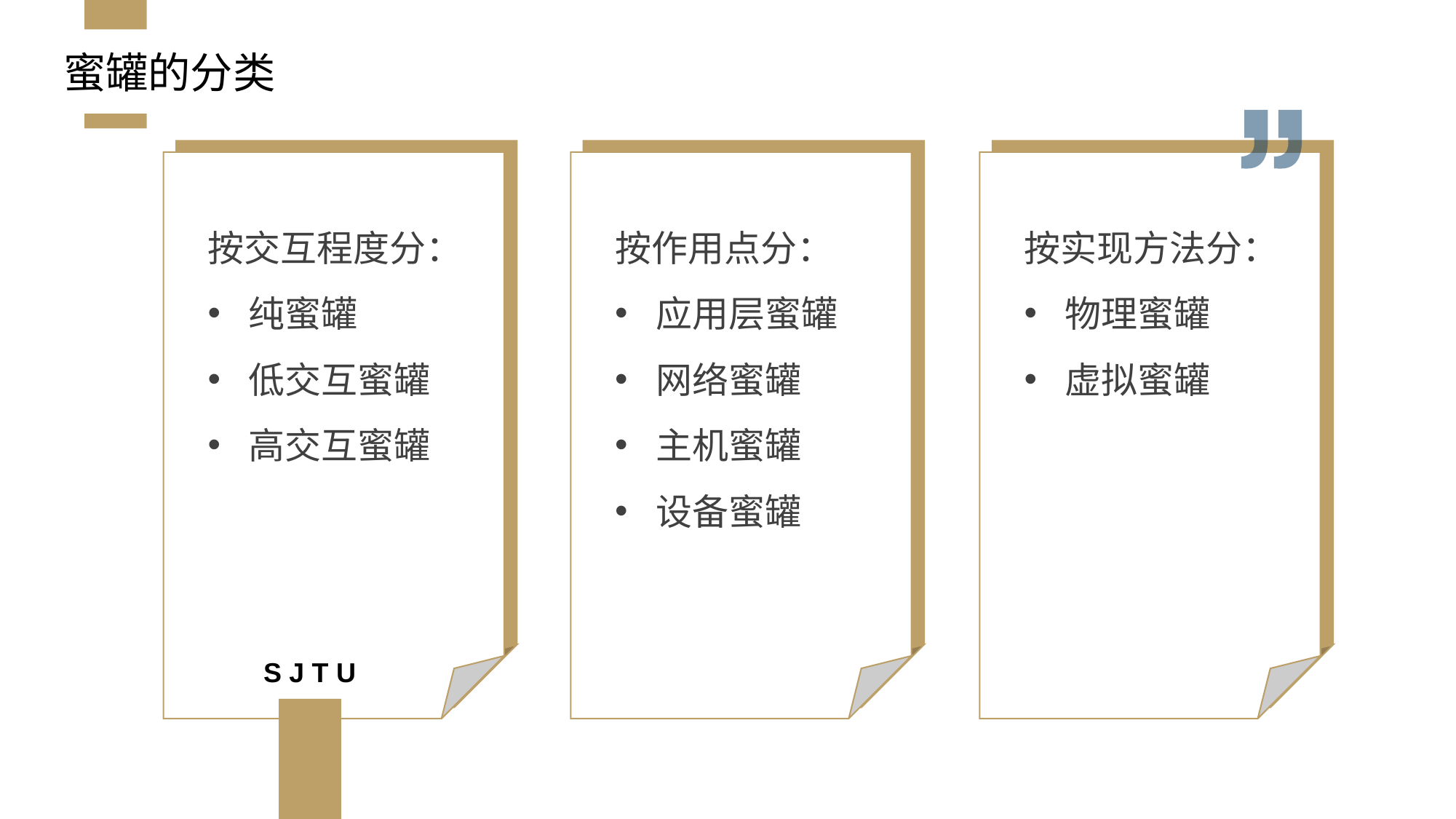

蜜罐的分类
按交互程度分：
纯蜜罐
低交互蜜罐
高交互蜜罐
按作用点分：
应用层蜜罐
网络蜜罐
主机蜜罐
设备蜜罐
按实现方法分：
物理蜜罐
虚拟蜜罐